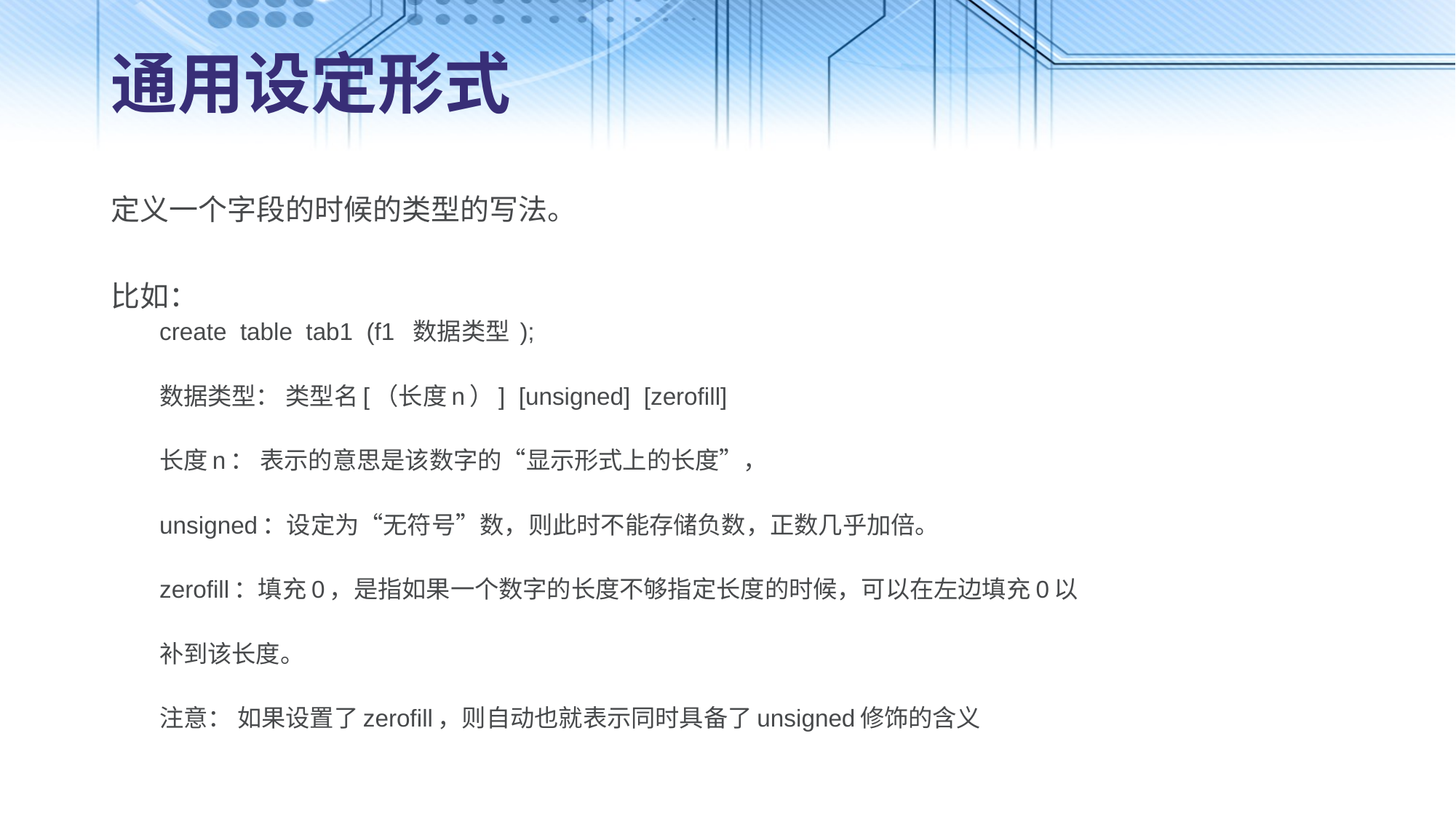

# 通用设定形式
定义一个字段的时候的类型的写法。

比如：
create  table  tab1  (f1  数据类型 );

数据类型： 类型名[（长度n）]  [unsigned]  [zerofill]

长度n： 表示的意思是该数字的“显示形式上的长度”，

unsigned：设定为“无符号”数，则此时不能存储负数，正数几乎加倍。

zerofill：填充0，是指如果一个数字的长度不够指定长度的时候，可以在左边填充0以

补到该长度。

注意： 如果设置了zerofill，则自动也就表示同时具备了unsigned修饰的含义